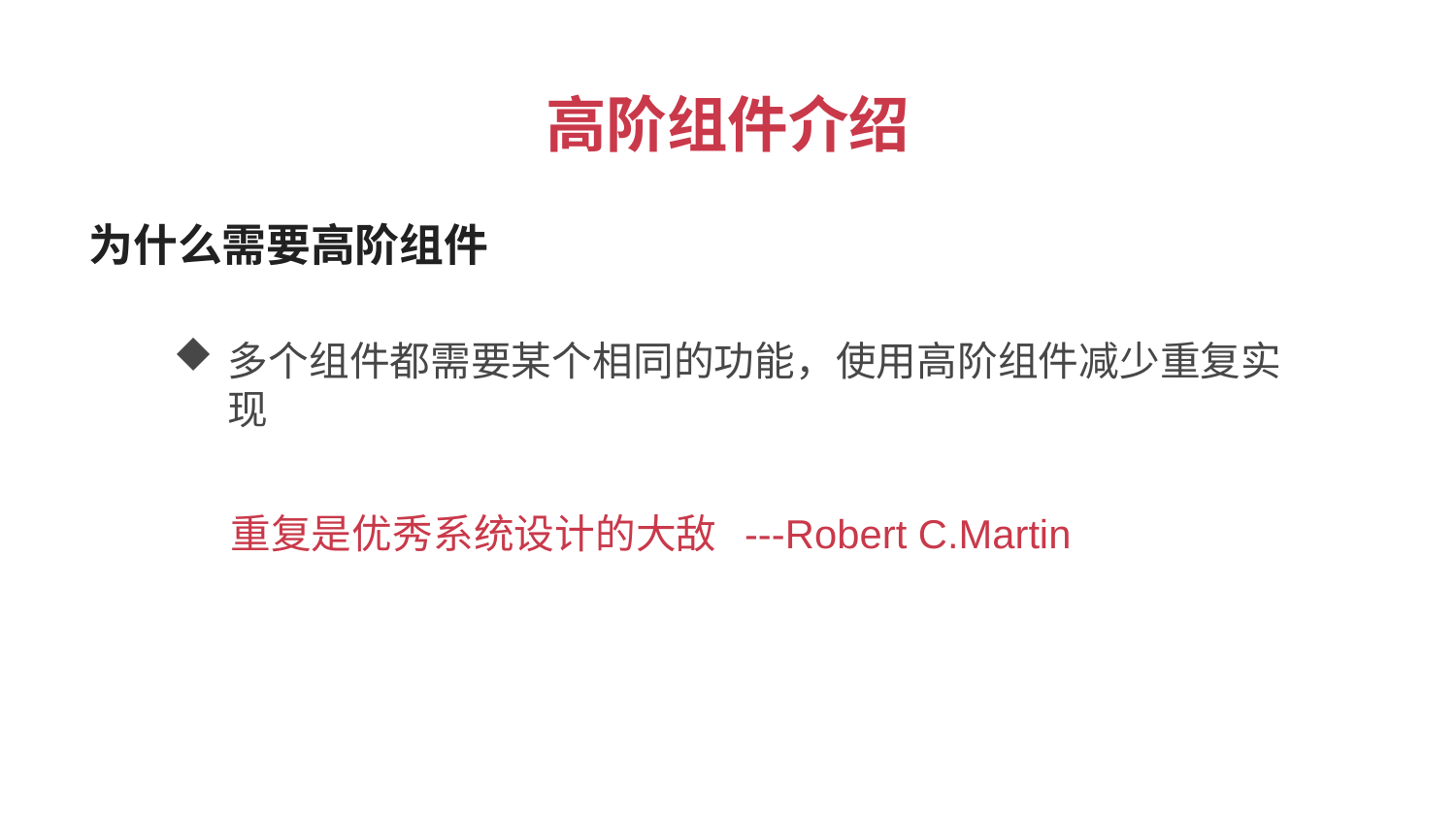

高阶组件介绍
为什么需要高阶组件
多个组件都需要某个相同的功能，使用高阶组件减少重复实现
重复是优秀系统设计的大敌  ---Robert C.Martin